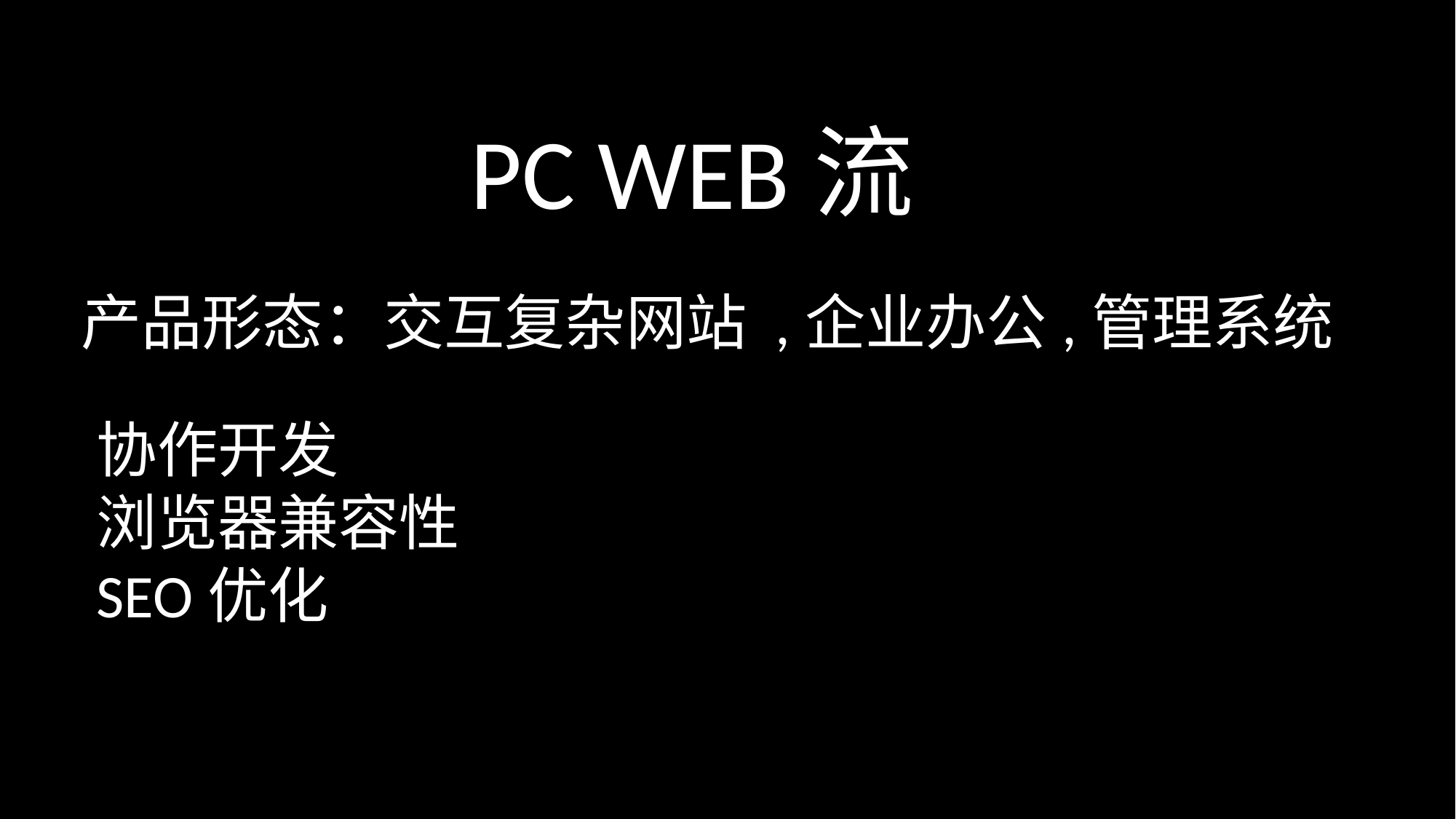

PC WEB流
产品形态：交互复杂网站 ,企业办公,管理系统
协作开发
浏览器兼容性
SEO优化